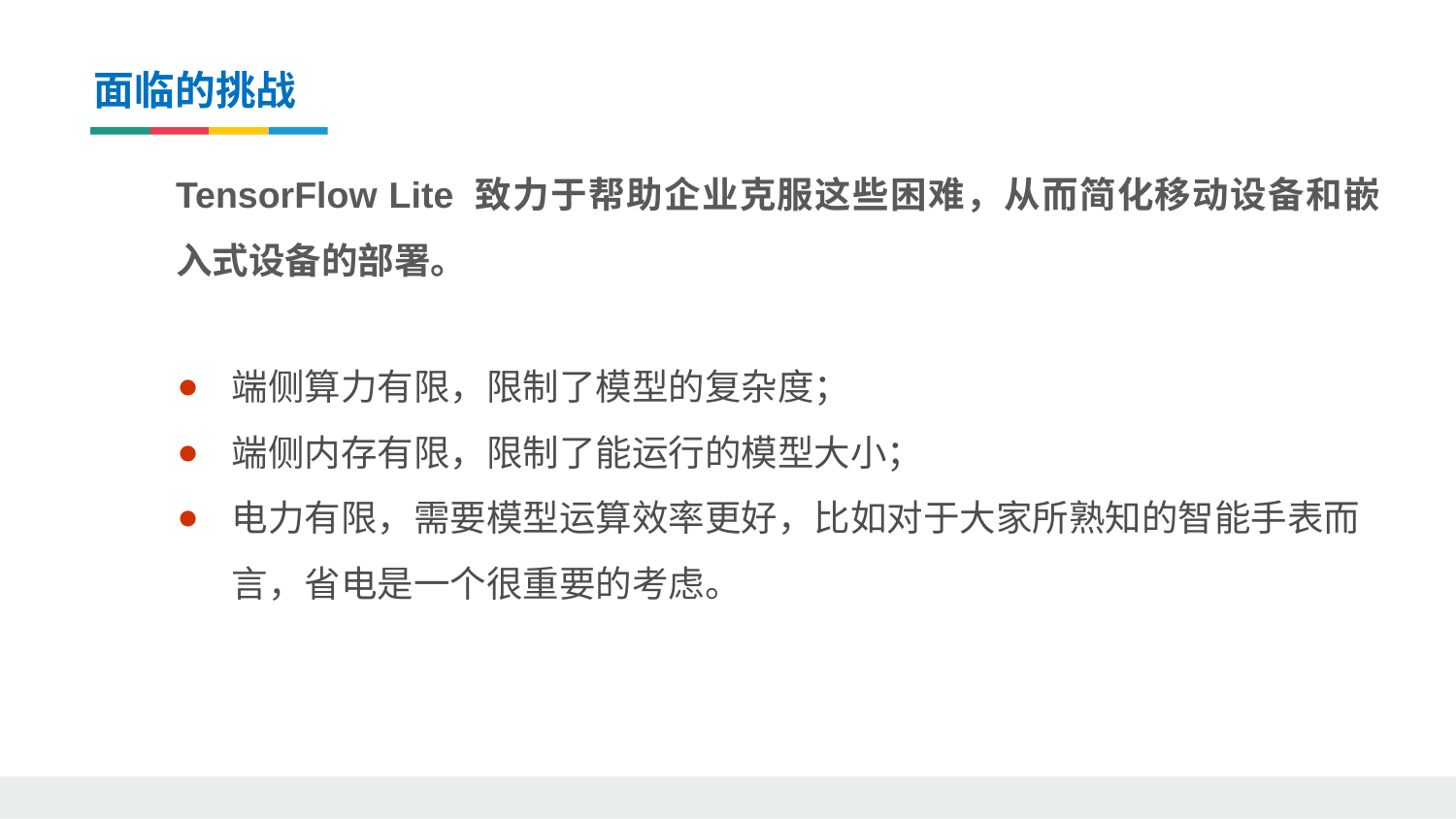

面临的挑战
TensorFlow Lite 致力于帮助企业克服这些困难，从而简化移动设备和嵌入式设备的部署。
端侧算力有限，限制了模型的复杂度；
端侧内存有限，限制了能运行的模型大小；
电力有限，需要模型运算效率更好，比如对于大家所熟知的智能手表而言，省电是一个很重要的考虑。